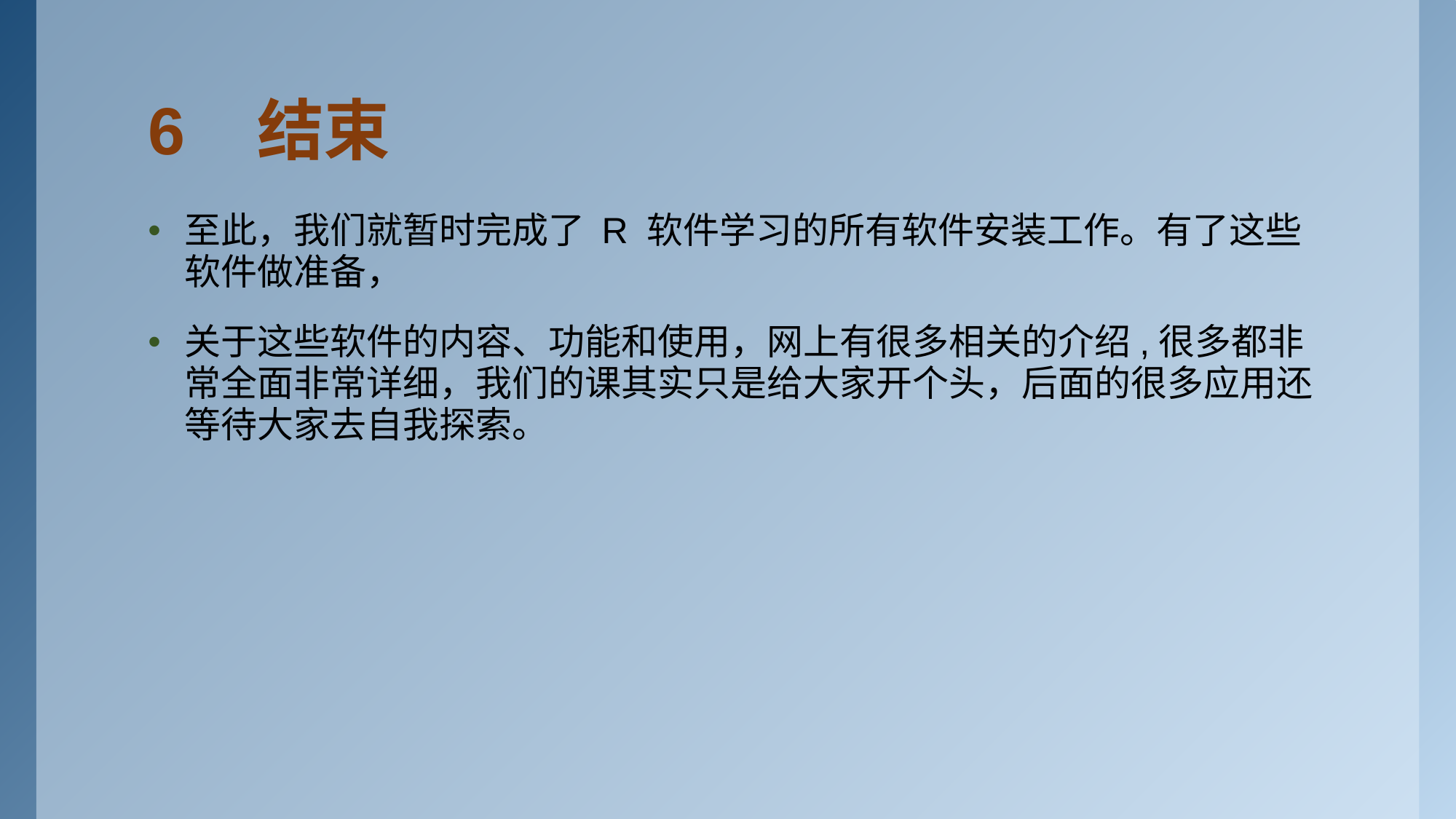

# 6	结束
至此，我们就暂时完成了 R 软件学习的所有软件安装工作。有了这些 软件做准备，
关于这些软件的内容、功能和使用，网上有很多相关的介绍,很多都非常全面非常详细，我们的课其实只是给大家开个头，后面的很多应用还等待大家去自我探索。